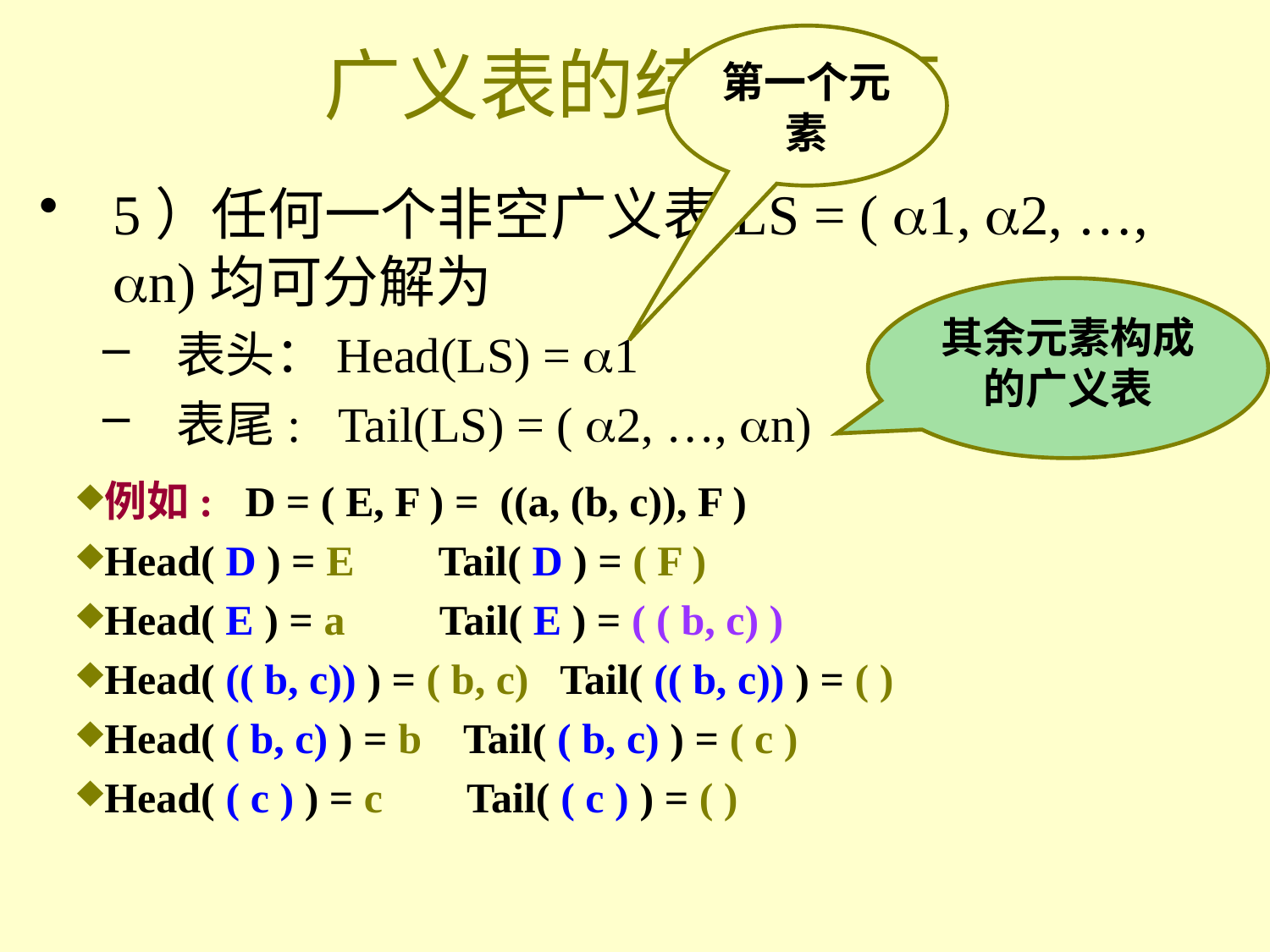

# 广义表的结构特点
第一个元素
5）任何一个非空广义表LS = ( α1, α2, …, αn)均可分解为
表头：Head(LS) = α1
表尾:   Tail(LS) = ( α2, …, αn)
其余元素构成的广义表
例如:   D = ( E, F ) =  ((a, (b, c)), F )
Head( D ) = E        Tail( D ) = ( F )
Head( E ) = a         Tail( E ) = ( ( b, c) )
Head( (( b, c)) ) = ( b, c)   Tail( (( b, c)) ) = ( )
Head( ( b, c) ) = b    Tail( ( b, c) ) = ( c )
Head( ( c ) ) = c        Tail( ( c ) ) = ( )